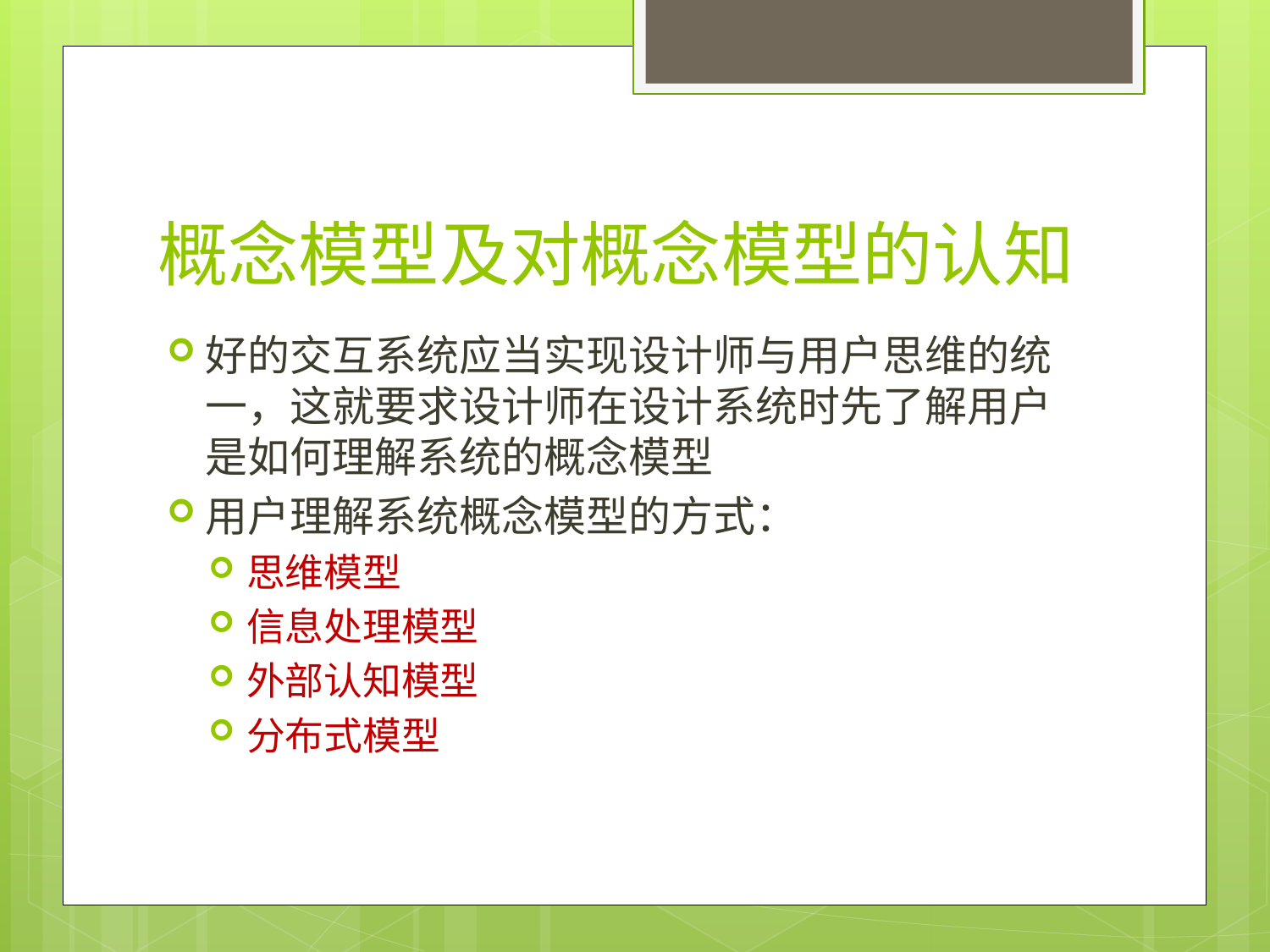

# 概念模型及对概念模型的认知
好的交互系统应当实现设计师与用户思维的统一，这就要求设计师在设计系统时先了解用户是如何理解系统的概念模型
用户理解系统概念模型的方式：
思维模型
信息处理模型
外部认知模型
分布式模型